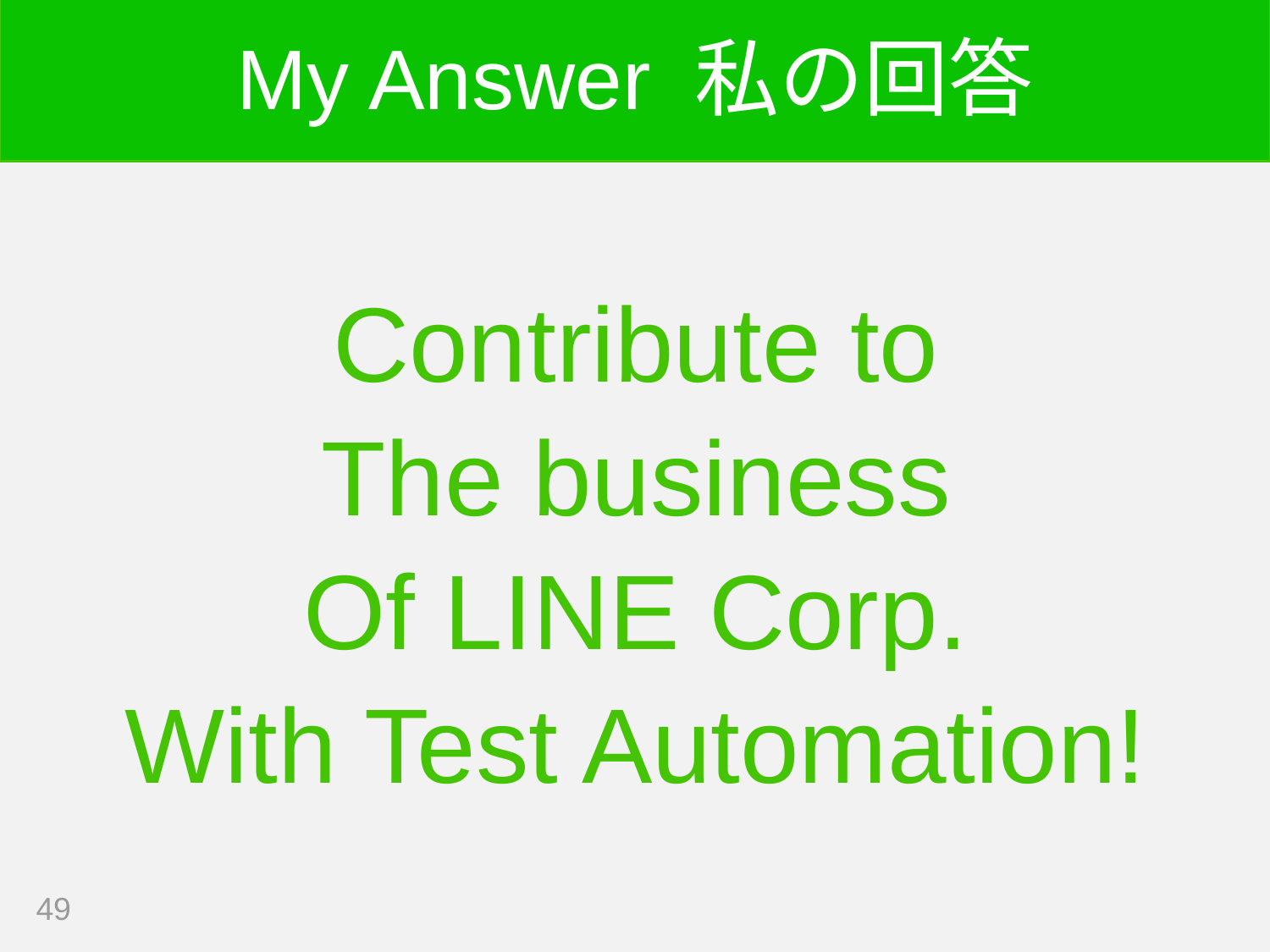

# My Answer 私の回答
Contribute to
The business
Of LINE Corp.
With Test Automation!
49